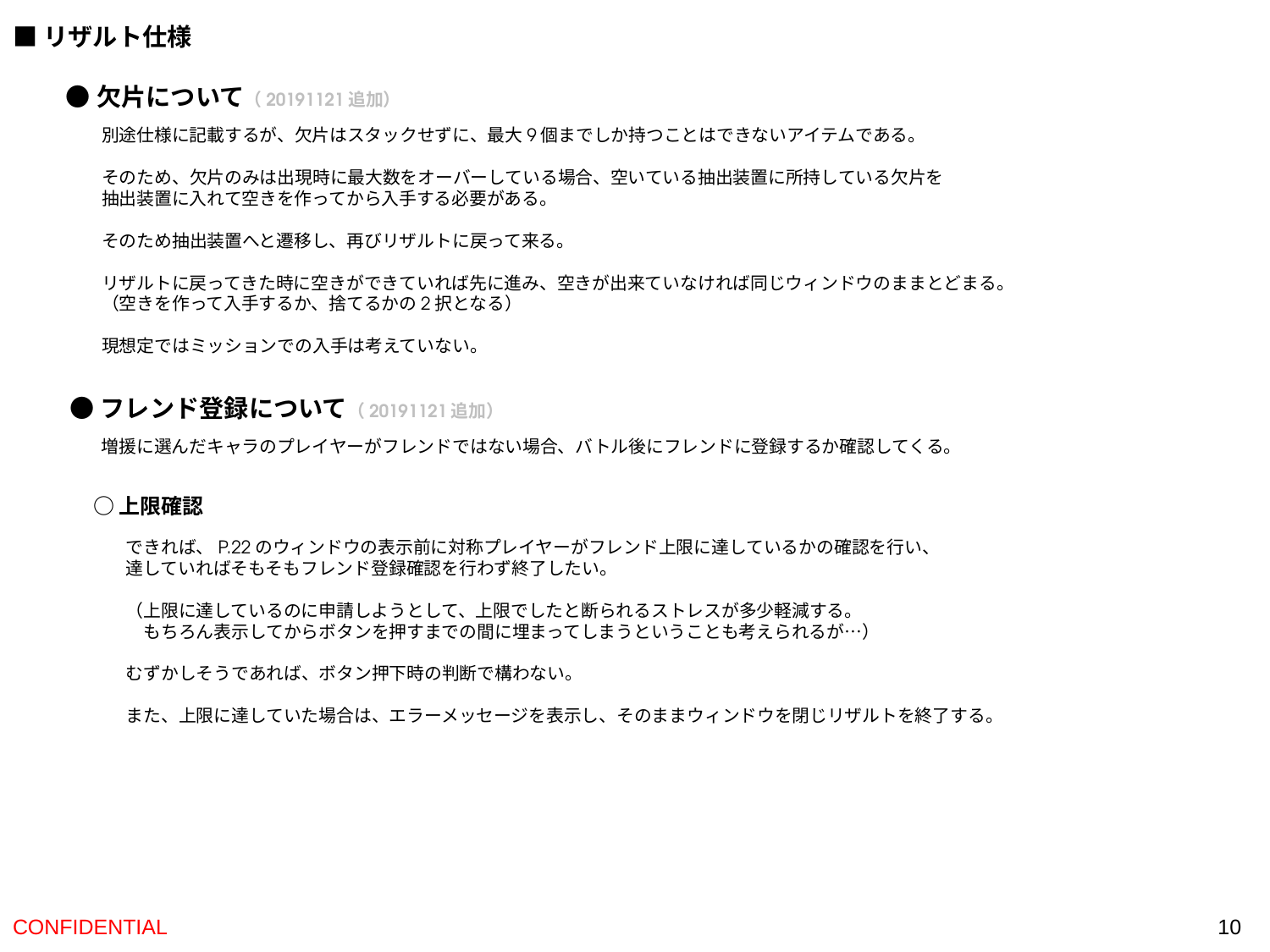

■リザルト仕様
●欠片について（20191121追加）
別途仕様に記載するが、欠片はスタックせずに、最大9個までしか持つことはできないアイテムである。

そのため、欠片のみは出現時に最大数をオーバーしている場合、空いている抽出装置に所持している欠片を
抽出装置に入れて空きを作ってから入手する必要がある。

そのため抽出装置へと遷移し、再びリザルトに戻って来る。

リザルトに戻ってきた時に空きができていれば先に進み、空きが出来ていなければ同じウィンドウのままとどまる。
（空きを作って入手するか、捨てるかの2択となる）

現想定ではミッションでの入手は考えていない。
●フレンド登録について（20191121追加）
増援に選んだキャラのプレイヤーがフレンドではない場合、バトル後にフレンドに登録するか確認してくる。
○上限確認
できれば、P.22のウィンドウの表示前に対称プレイヤーがフレンド上限に達しているかの確認を行い、
達していればそもそもフレンド登録確認を行わず終了したい。

（上限に達しているのに申請しようとして、上限でしたと断られるストレスが多少軽減する。
　もちろん表示してからボタンを押すまでの間に埋まってしまうということも考えられるが…）

むずかしそうであれば、ボタン押下時の判断で構わない。

また、上限に達していた場合は、エラーメッセージを表示し、そのままウィンドウを閉じリザルトを終了する。
10
CONFIDENTIAL